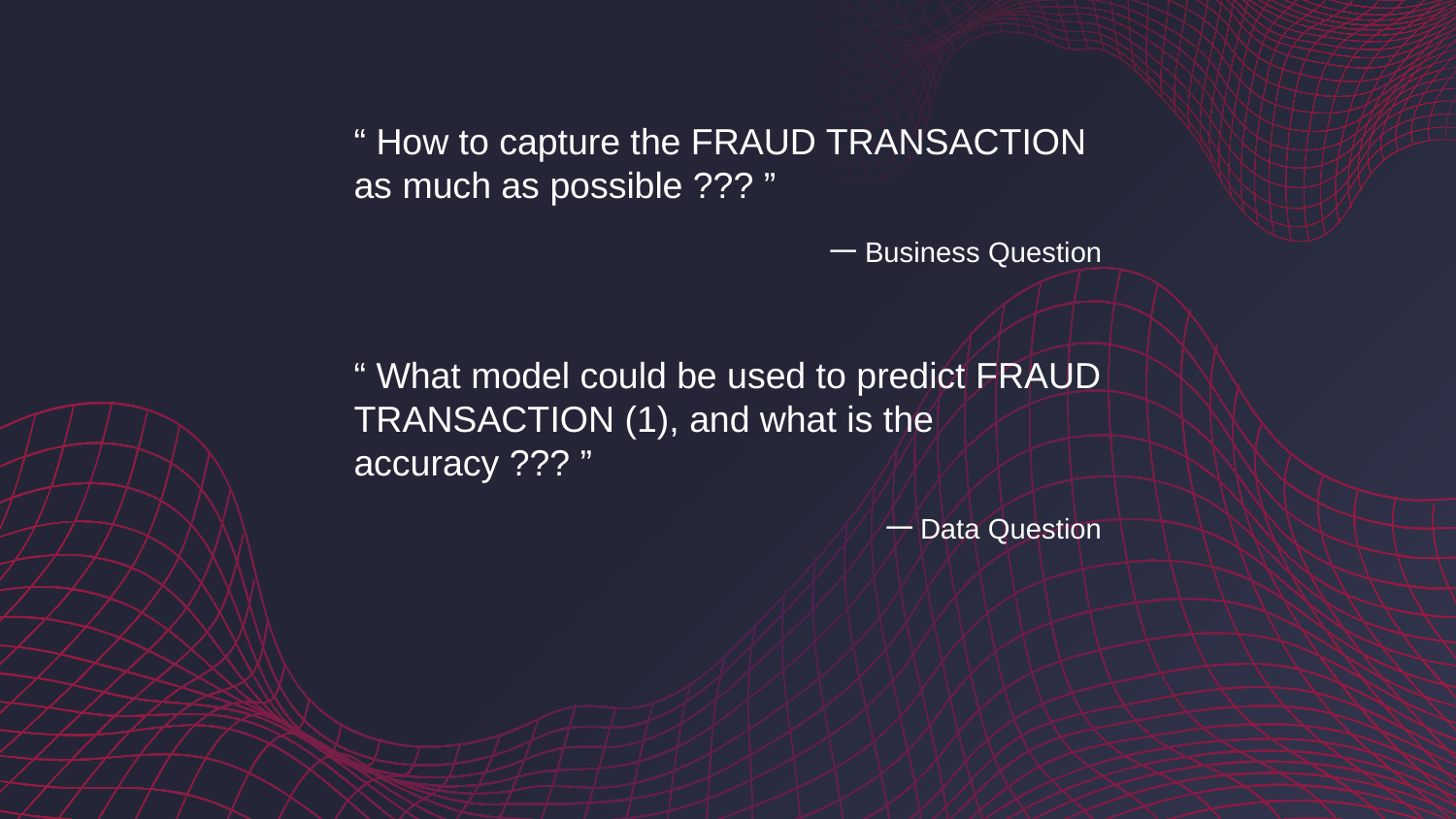

“ How to capture the FRAUD TRANSACTION as much as possible ??? ”
# 一Business Question
“ What model could be used to predict FRAUD TRANSACTION (1), and what is the accuracy ??? ”
一Data Question